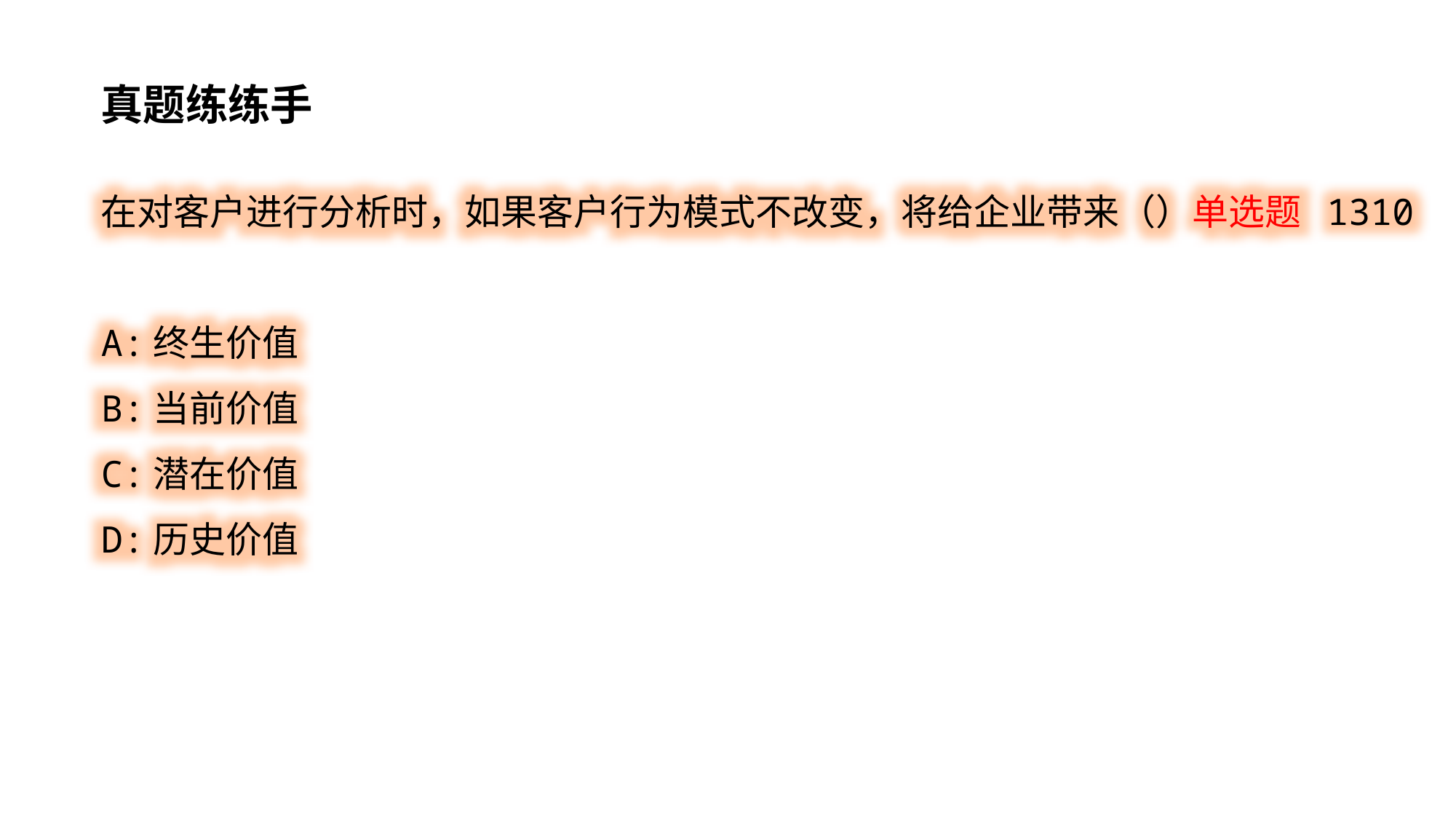

真题练练手
在对客户进行分析时，如果客户行为模式不改变，将给企业带来（）单选题  1310

A:终生价值
B:当前价值
C:潜在价值
D:历史价值